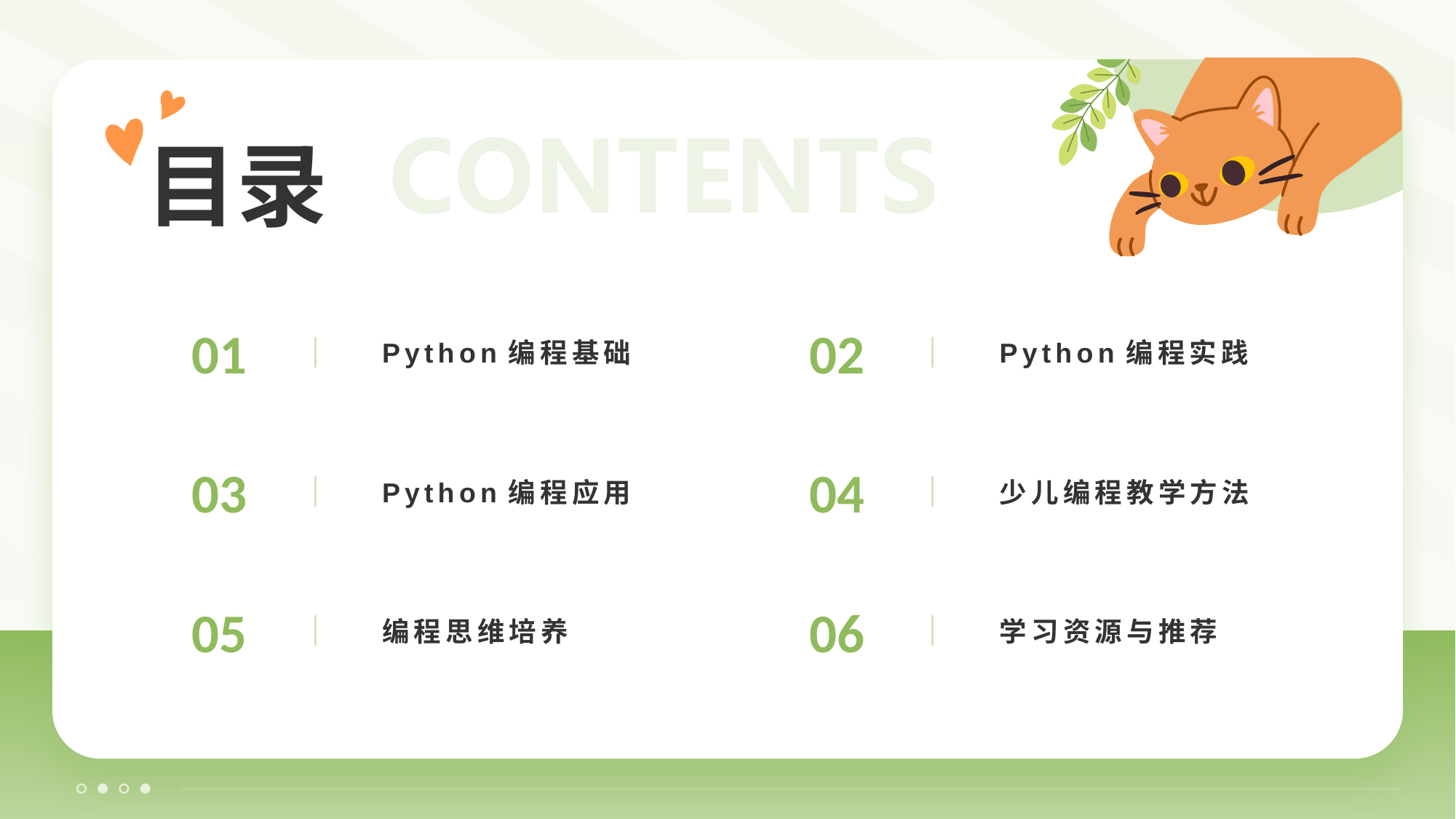

# 目录

Python编程基础
Python编程实践
01
02
Python编程应用
少儿编程教学方法
03
04
编程思维培养
学习资源与推荐
05
06